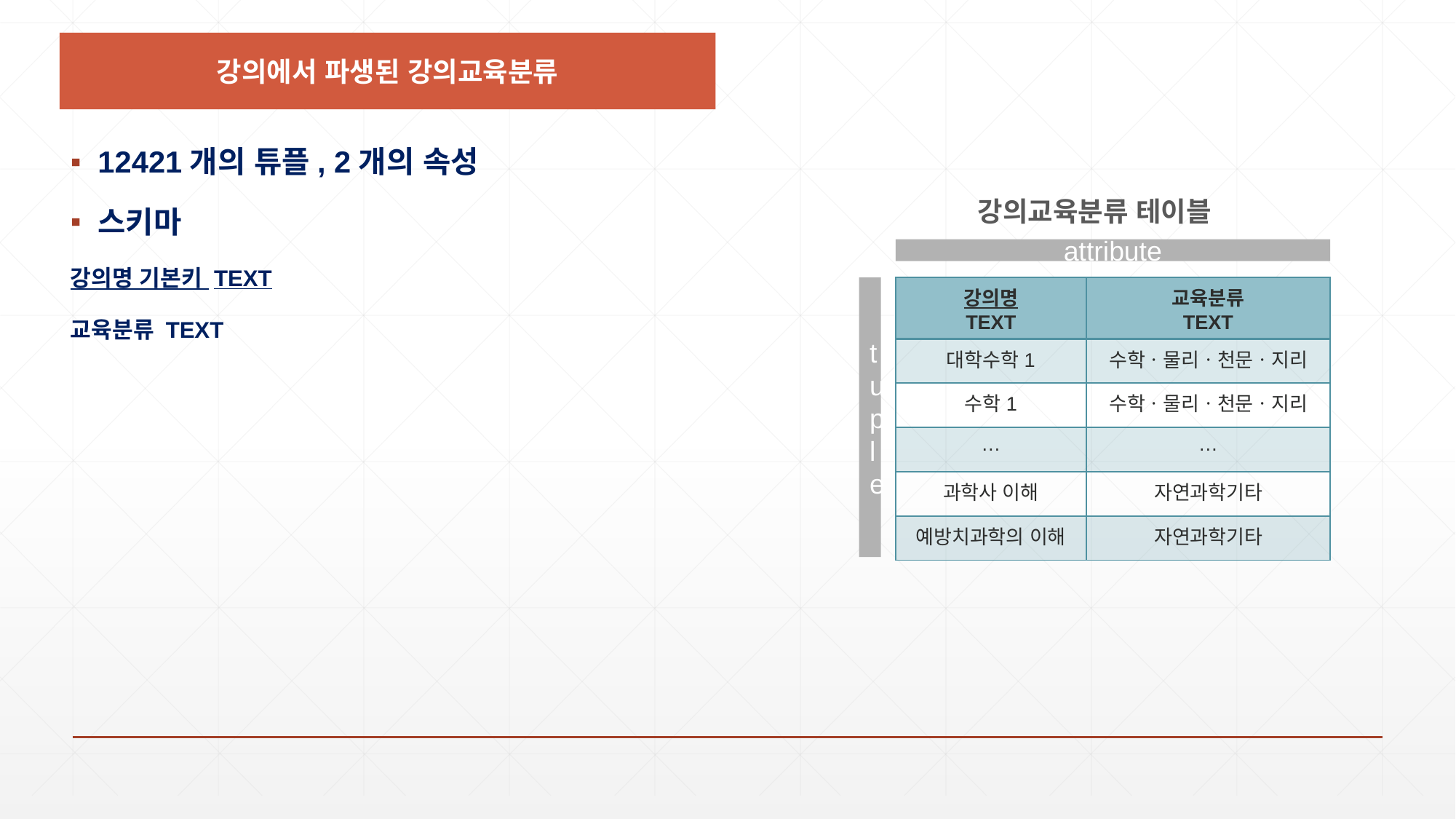

강의에서 파생된 강의교육분류
12421개의 튜플, 2개의 속성
스키마
강의명 기본키 TEXT
교육분류 TEXT
강의교육분류 테이블
attribute
tuple
| 강의명 TEXT | 교육분류 TEXT |
| --- | --- |
| 대학수학1 | 수학ㆍ물리ㆍ천문ㆍ지리 |
| 수학1 | 수학ㆍ물리ㆍ천문ㆍ지리 |
| … | … |
| 과학사 이해 | 자연과학기타 |
| 예방치과학의 이해 | 자연과학기타 |